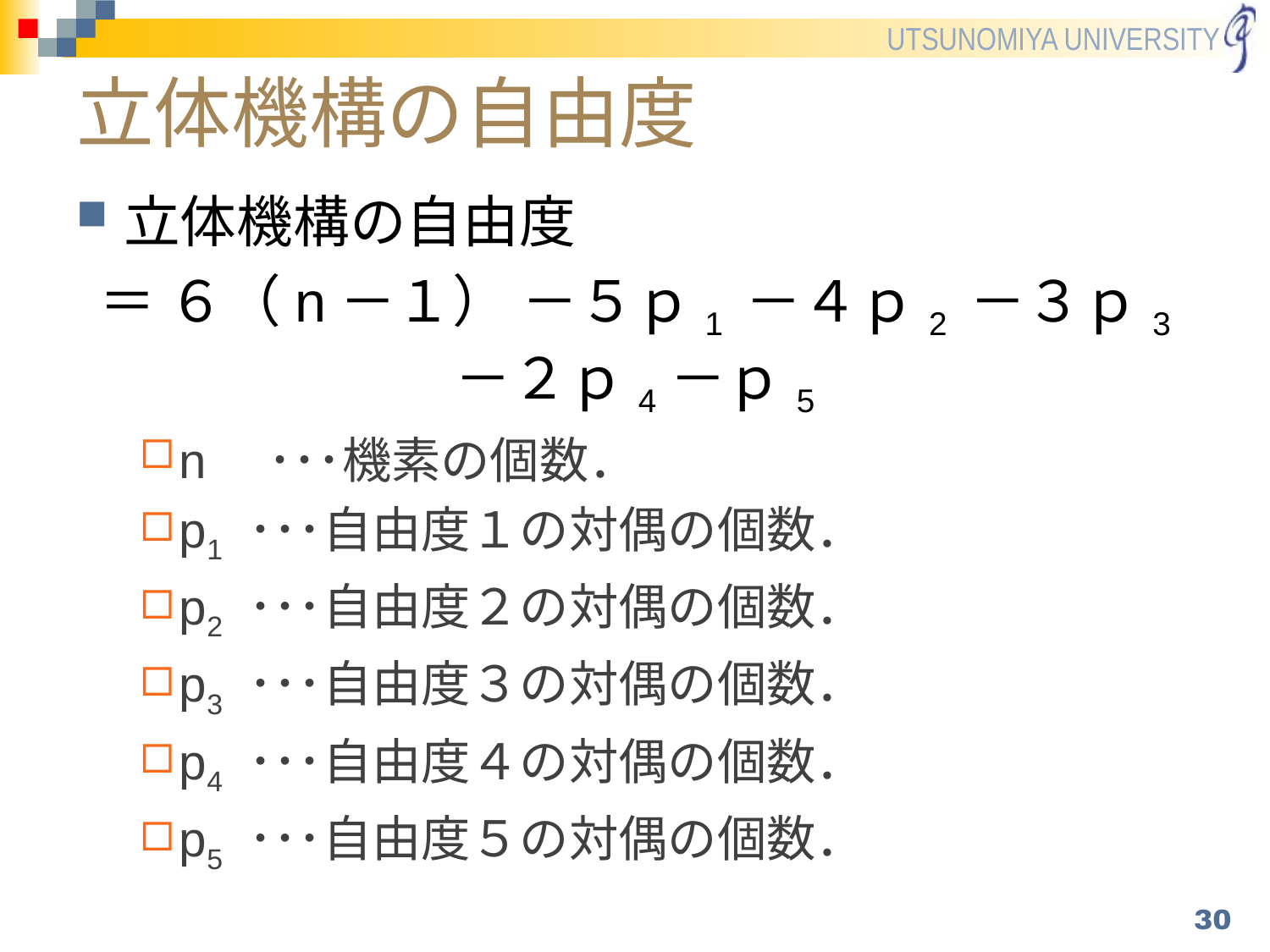

# 立体機構の自由度
立体機構の自由度
＝ ６（n－１） －５ｐ1 －４ｐ2 －３ｐ3 －２ｐ4－ｐ5
n　･･･機素の個数．
p1 ･･･自由度１の対偶の個数．
p2 ･･･自由度２の対偶の個数．
p3 ･･･自由度３の対偶の個数．
p4 ･･･自由度４の対偶の個数．
p5 ･･･自由度５の対偶の個数．

30